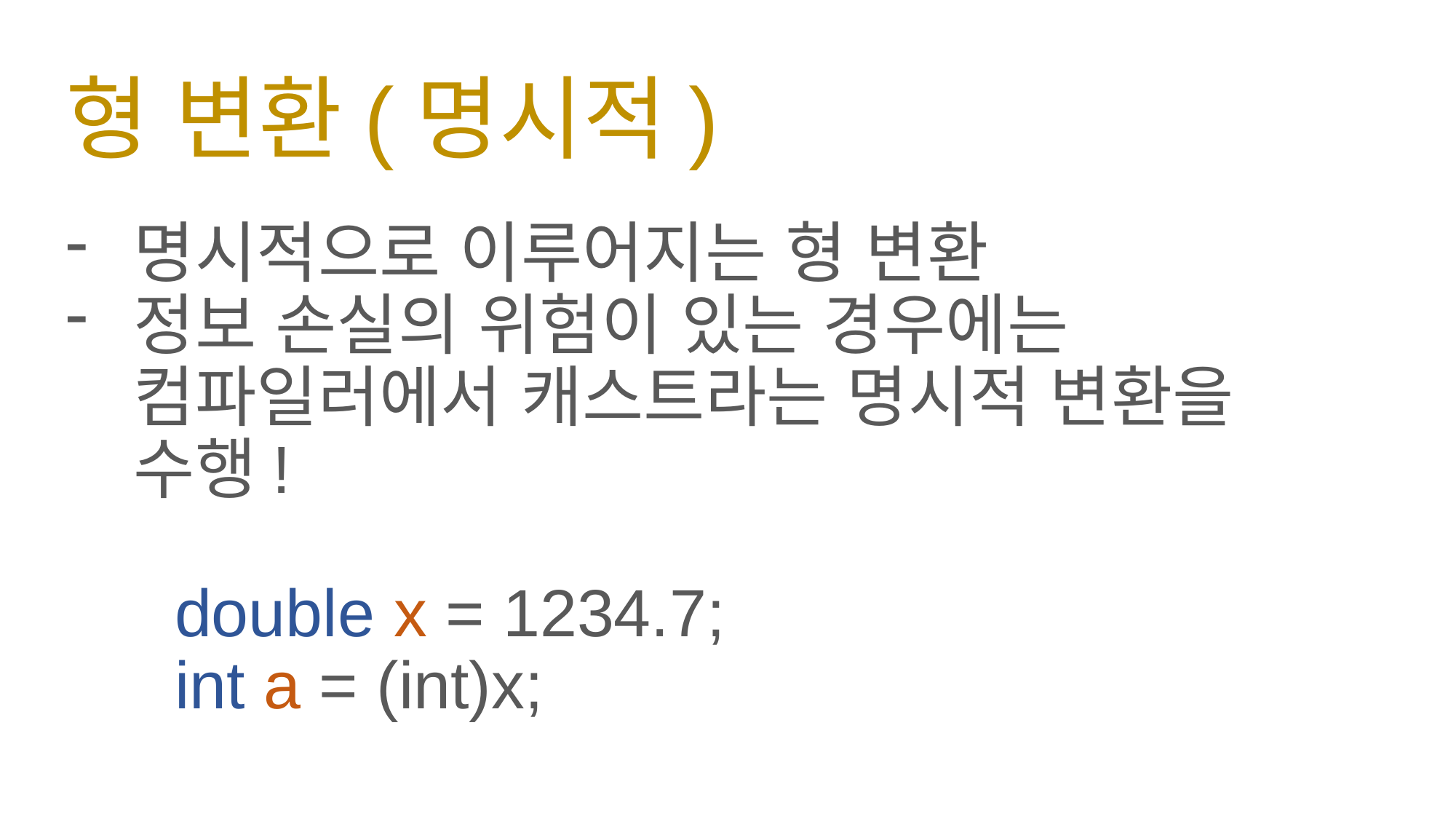

# 형 변환(명시적)
명시적으로 이루어지는 형 변환
정보 손실의 위험이 있는 경우에는 컴파일러에서 캐스트라는 명시적 변환을 수행!

	double x = 1234.7;
 	int a = (int)x;